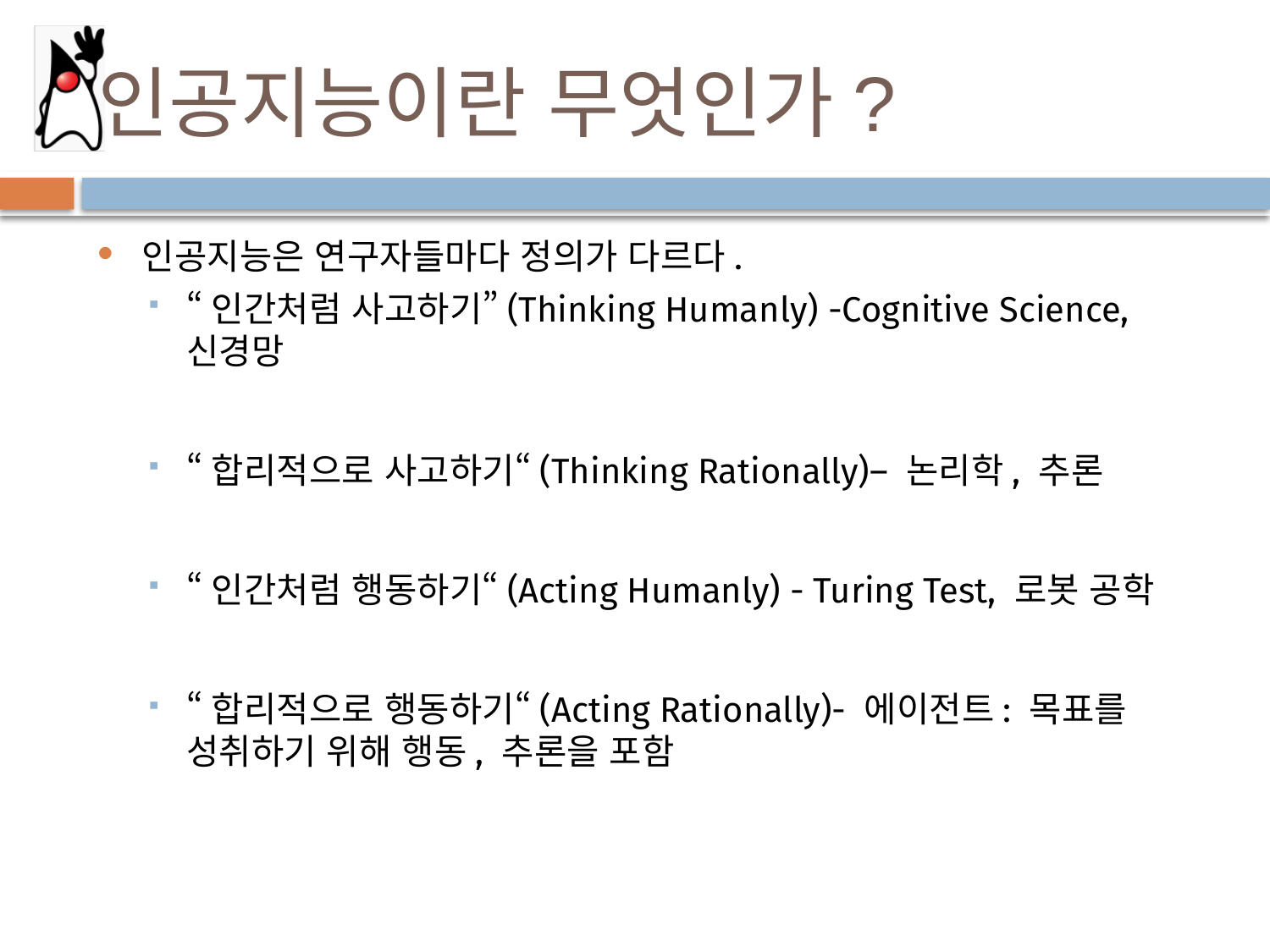

# 인공지능이란 무엇인가?
인공지능은 연구자들마다 정의가 다르다.
“인간처럼 사고하기”(Thinking Humanly) -Cognitive Science, 신경망

“합리적으로 사고하기“(Thinking Rationally)– 논리학, 추론

“인간처럼 행동하기“(Acting Humanly) - Turing Test, 로봇 공학

“합리적으로 행동하기“(Acting Rationally)- 에이전트: 목표를 성취하기 위해 행동, 추론을 포함